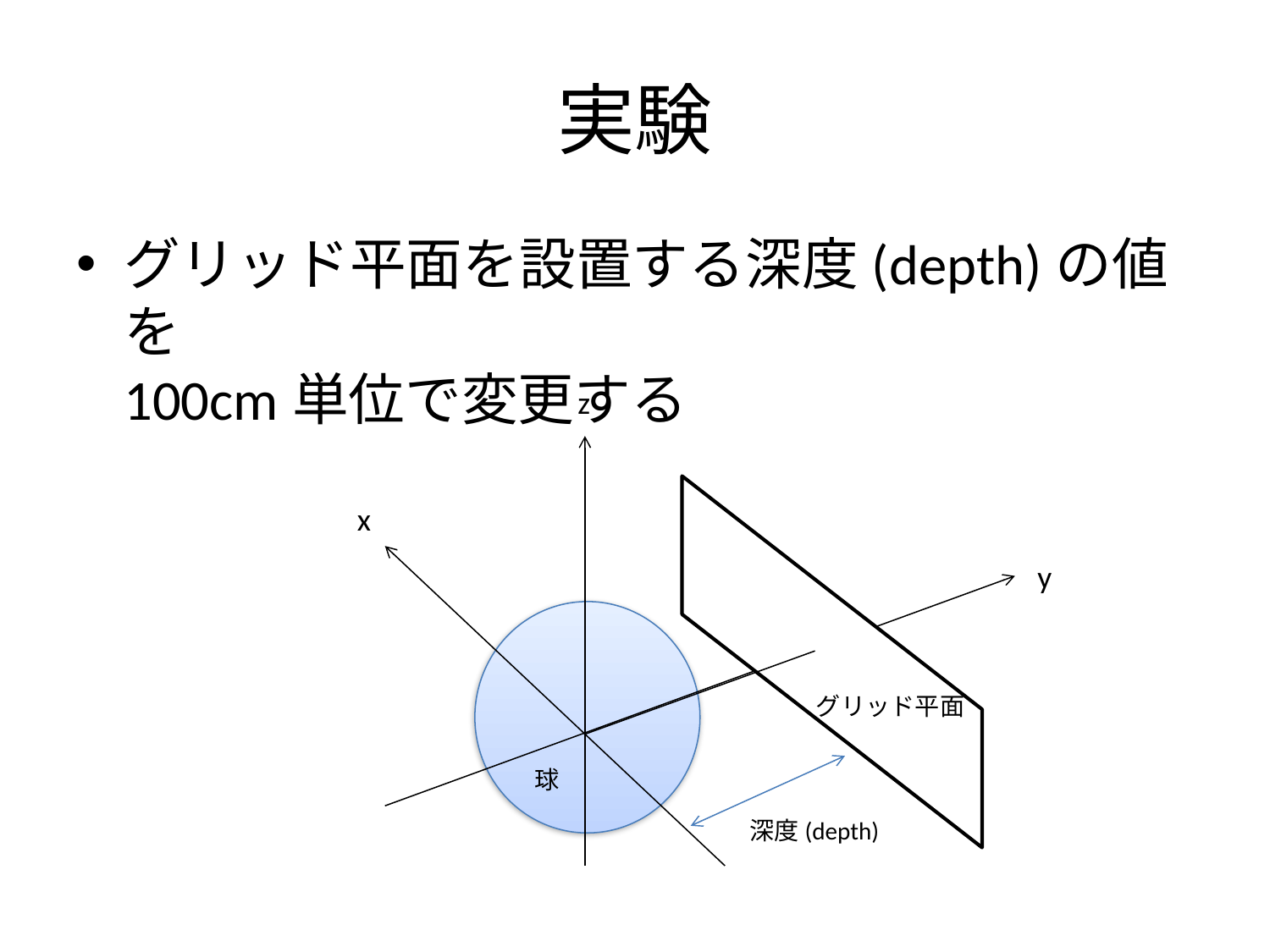

# 実験
グリッド平面を設置する深度(depth)の値を
100cm単位で変更する
z
x

y

グリッド平面
球
深度(depth)